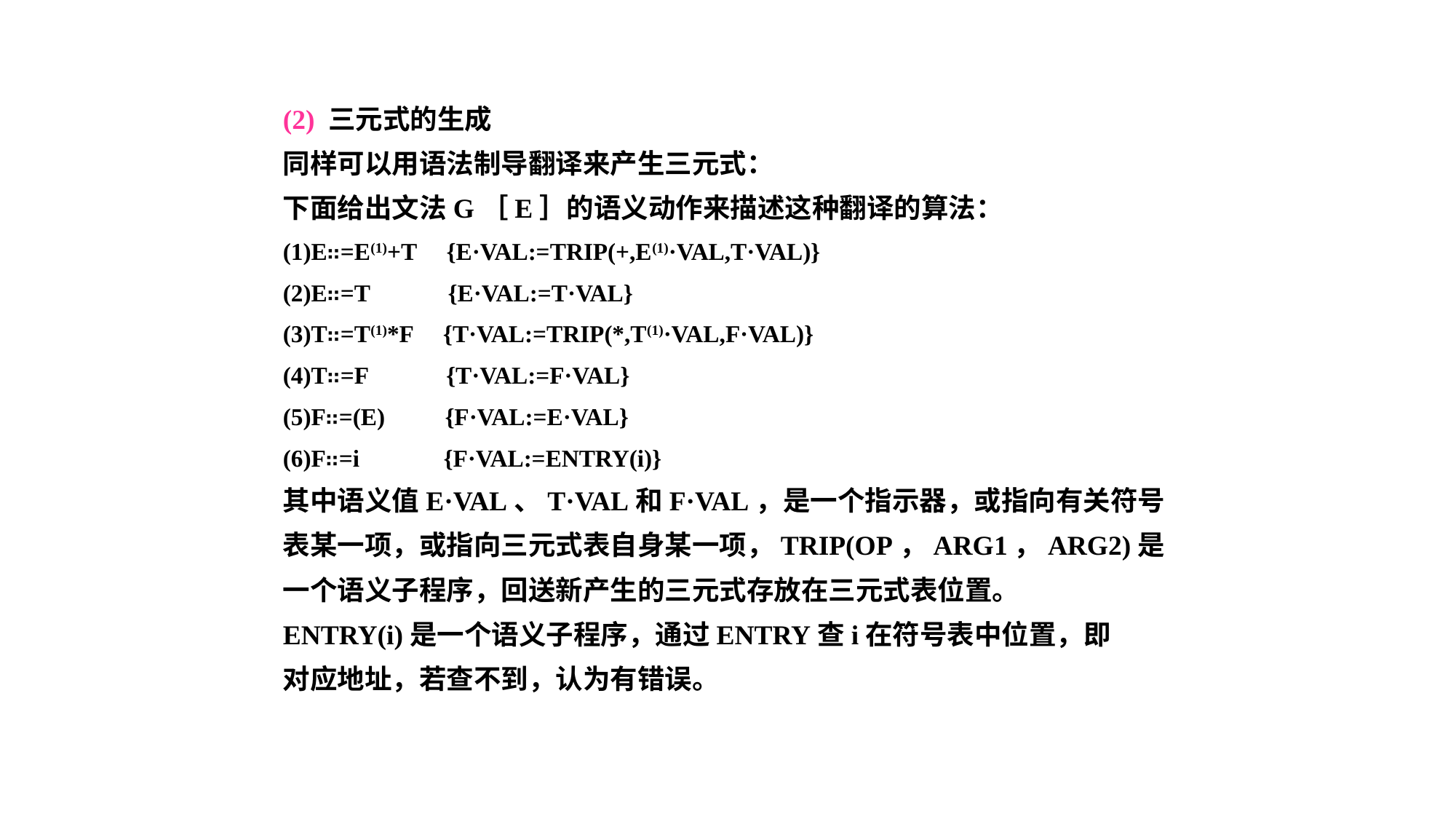

(2) 三元式的生成
同样可以用语法制导翻译来产生三元式：
下面给出文法G［E］的语义动作来描述这种翻译的算法：
(1)E∷=E(1)+T     {E·VAL:=TRIP(+,E(1)·VAL,T·VAL)}
(2)E∷=T             {E·VAL:=T·VAL}
(3)T∷=T(1)*F     {T·VAL:=TRIP(*,T(1)·VAL,F·VAL)}
(4)T∷=F             {T·VAL:=F·VAL}
(5)F∷=(E)          {F·VAL:=E·VAL}
(6)F∷=i              {F·VAL:=ENTRY(i)}
其中语义值E·VAL、T·VAL和F·VAL，是一个指示器，或指向有关符号
表某一项，或指向三元式表自身某一项，TRIP(OP，ARG1，ARG2)是
一个语义子程序，回送新产生的三元式存放在三元式表位置。
ENTRY(i)是一个语义子程序，通过ENTRY查i在符号表中位置，即
对应地址，若查不到，认为有错误。